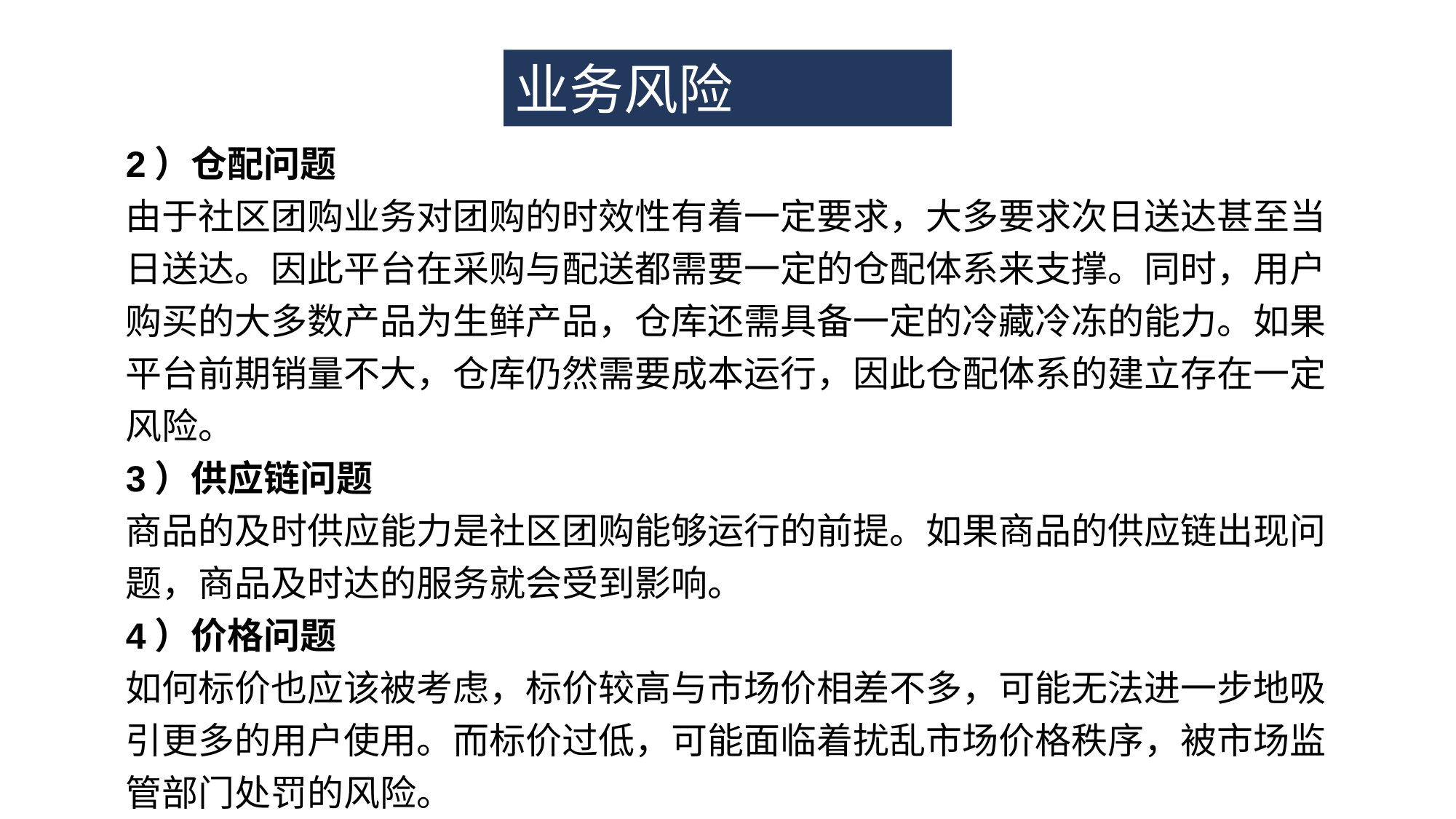

业务风险
2）仓配问题
由于社区团购业务对团购的时效性有着一定要求，大多要求次日送达甚至当日送达。因此平台在采购与配送都需要一定的仓配体系来支撑。同时，用户购买的大多数产品为生鲜产品，仓库还需具备一定的冷藏冷冻的能力。如果平台前期销量不大，仓库仍然需要成本运行，因此仓配体系的建立存在一定风险。
3）供应链问题
商品的及时供应能力是社区团购能够运行的前提。如果商品的供应链出现问题，商品及时达的服务就会受到影响。
4）价格问题
如何标价也应该被考虑，标价较高与市场价相差不多，可能无法进一步地吸引更多的用户使用。而标价过低，可能面临着扰乱市场价格秩序，被市场监管部门处罚的风险。